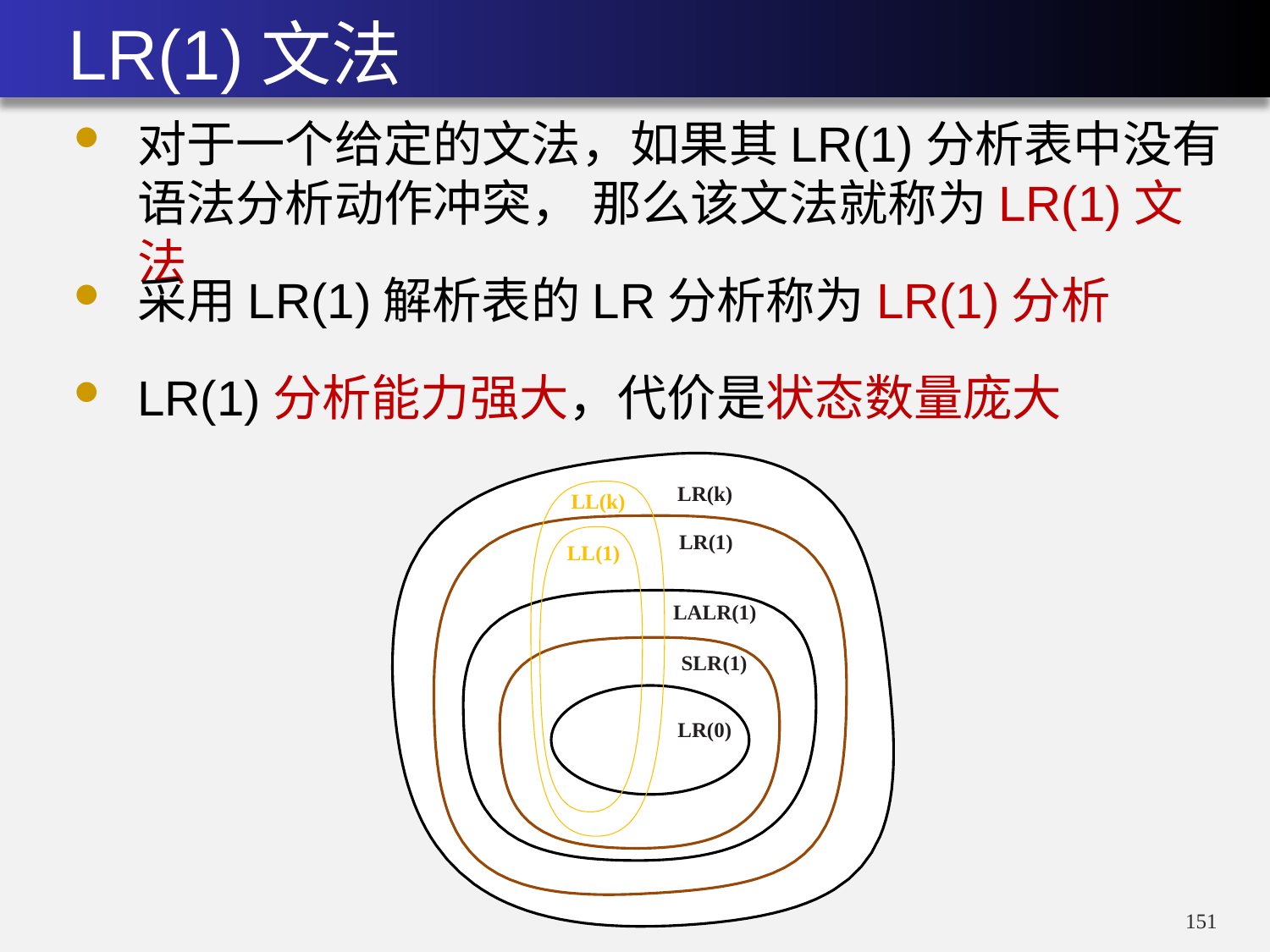

# LR(1)文法
对于一个给定的文法，如果其LR(1)分析表中没有语法分析动作冲突， 那么该文法就称为LR(1)文法
采用LR(1)解析表的LR分析称为LR(1)分析
LR(1)分析能力强大，代价是状态数量庞大

LR(k)

LL(k)

LR(1)
LL(1)

LALR(1)

SLR(1)

LR(0)
151